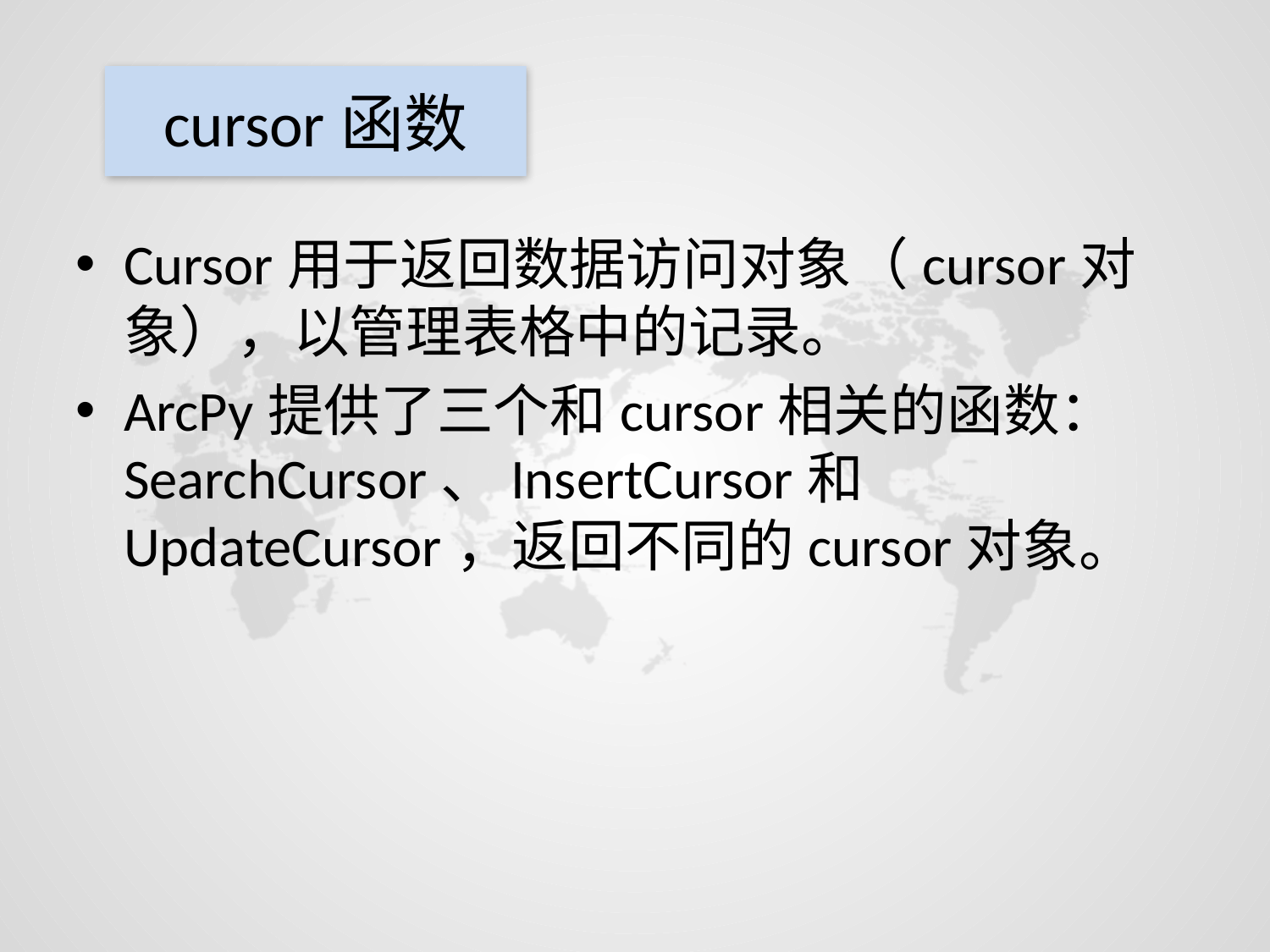

# cursor函数
Cursor用于返回数据访问对象（cursor对象），以管理表格中的记录。
ArcPy提供了三个和cursor相关的函数：SearchCursor、InsertCursor和UpdateCursor，返回不同的cursor对象。